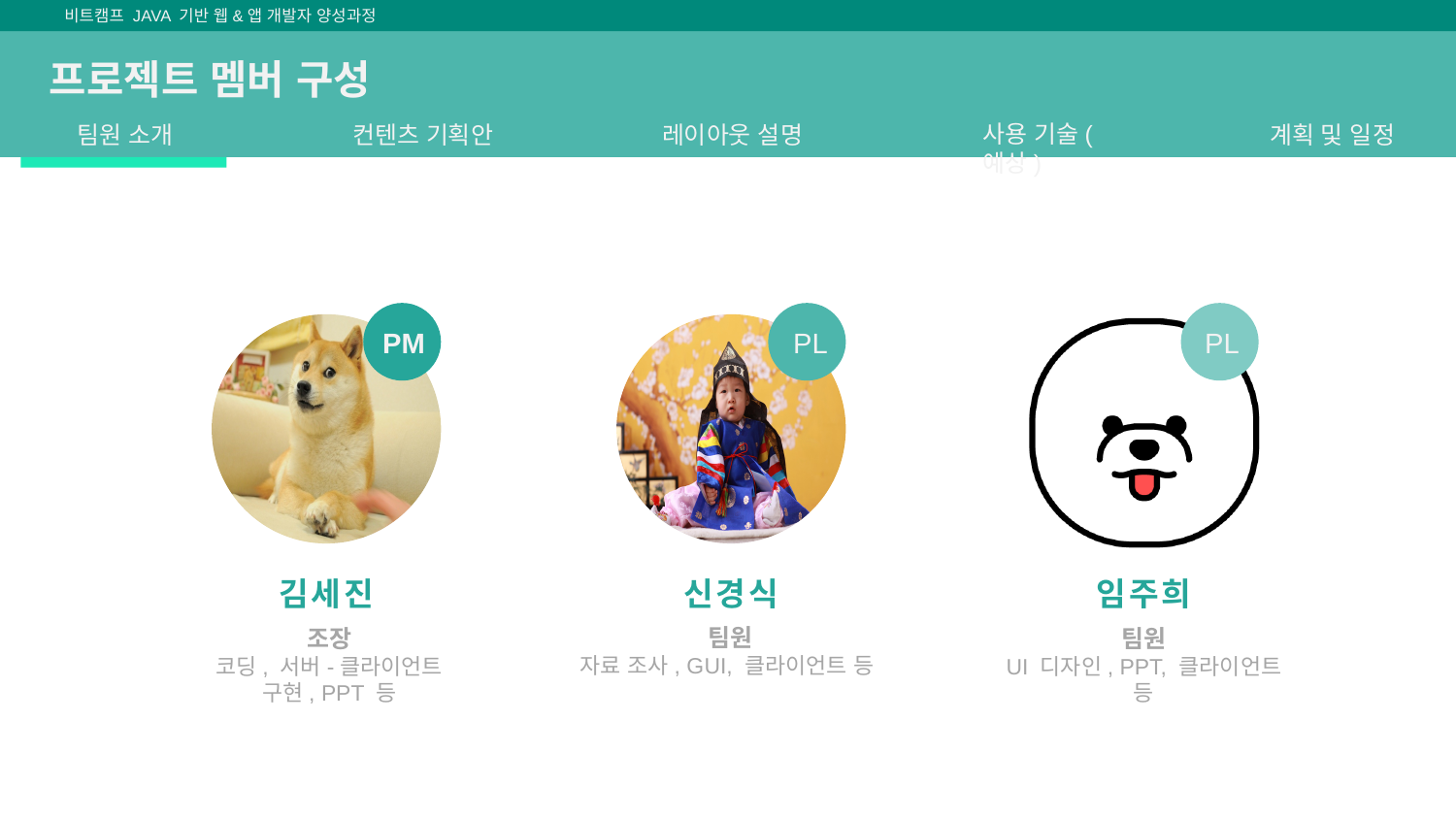

비트캠프 JAVA 기반 웹&앱 개발자 양성과정

프로젝트 멤버 구성
팀원 소개
컨텐츠 기획안
레이아웃 설명
사용 기술(예상)
계획 및 일정

PM
PL
PL
김세진
신경식
임주희
조장
코딩, 서버-클라이언트 구현, PPT 등
팀원
자료 조사, GUI, 클라이언트 등
팀원
UI 디자인, PPT, 클라이언트 등